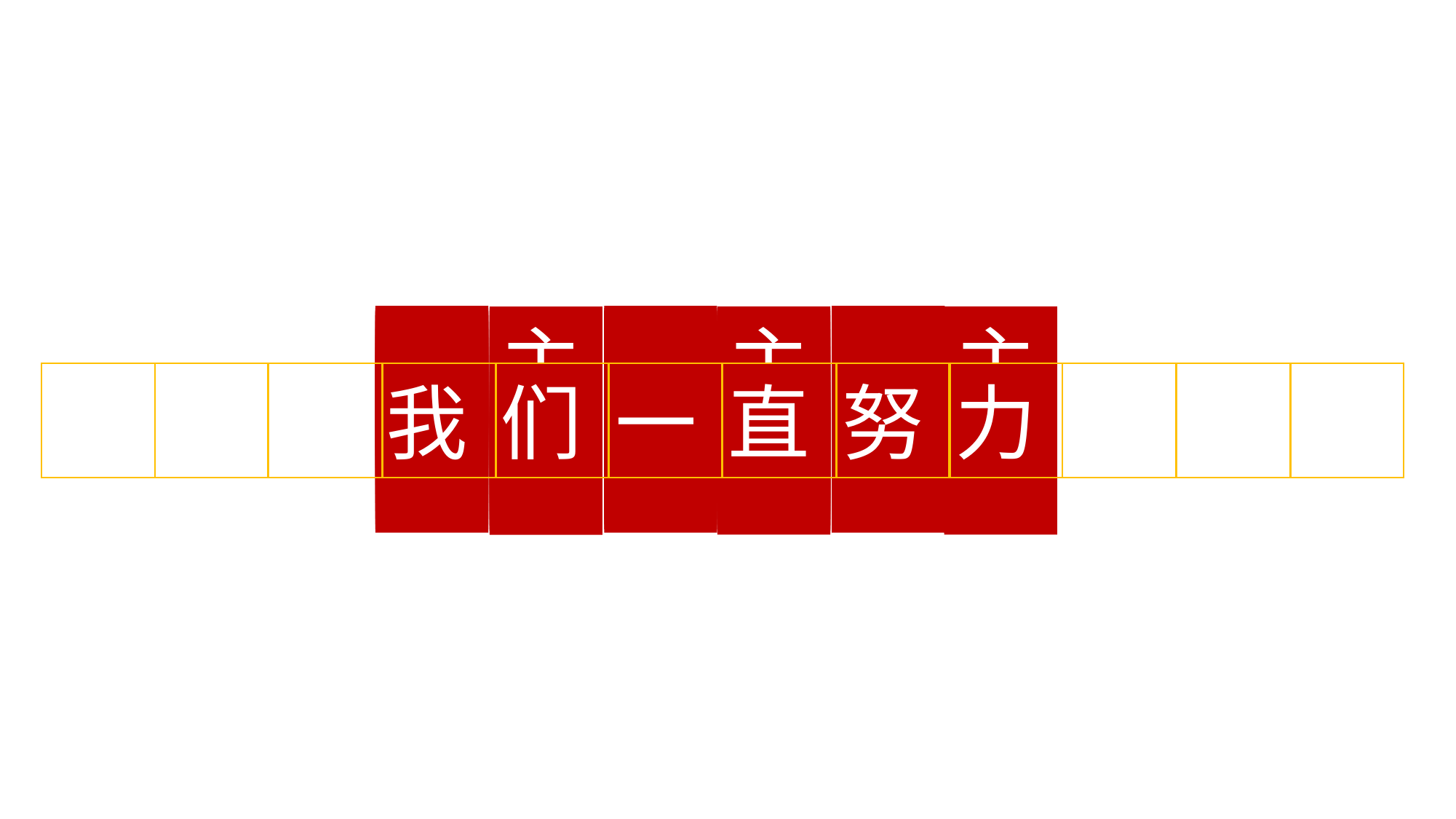

主
主
主
主
主
主

0
4
直
力
们
主
主
主
直
力
们

0
4
主
主
主
直
力

主
0
主
4
主
们
主
主
主

0
4
直
力
们
主
主
主

0
4
直
力
们
主
主
主

0
4
直
力
们
主
主
主
直
力
们

0
4
主
主
主
直
力

0
4
们

主
0
主
44
主

1
直
1
力
2
们
我
一
努
1

2
我
一
努
主
主
主
我
一
努
1

2
主
主
主
我
一
努
1

2
主
主
主
我
一
努
1

2
主
主
主
我
一
努
1

2
主
主
主
我
一
努
1
主

主
2
主
主
主
主
我
一
努
1
主

主
2
主
我
一
努
1

2
主
主
主